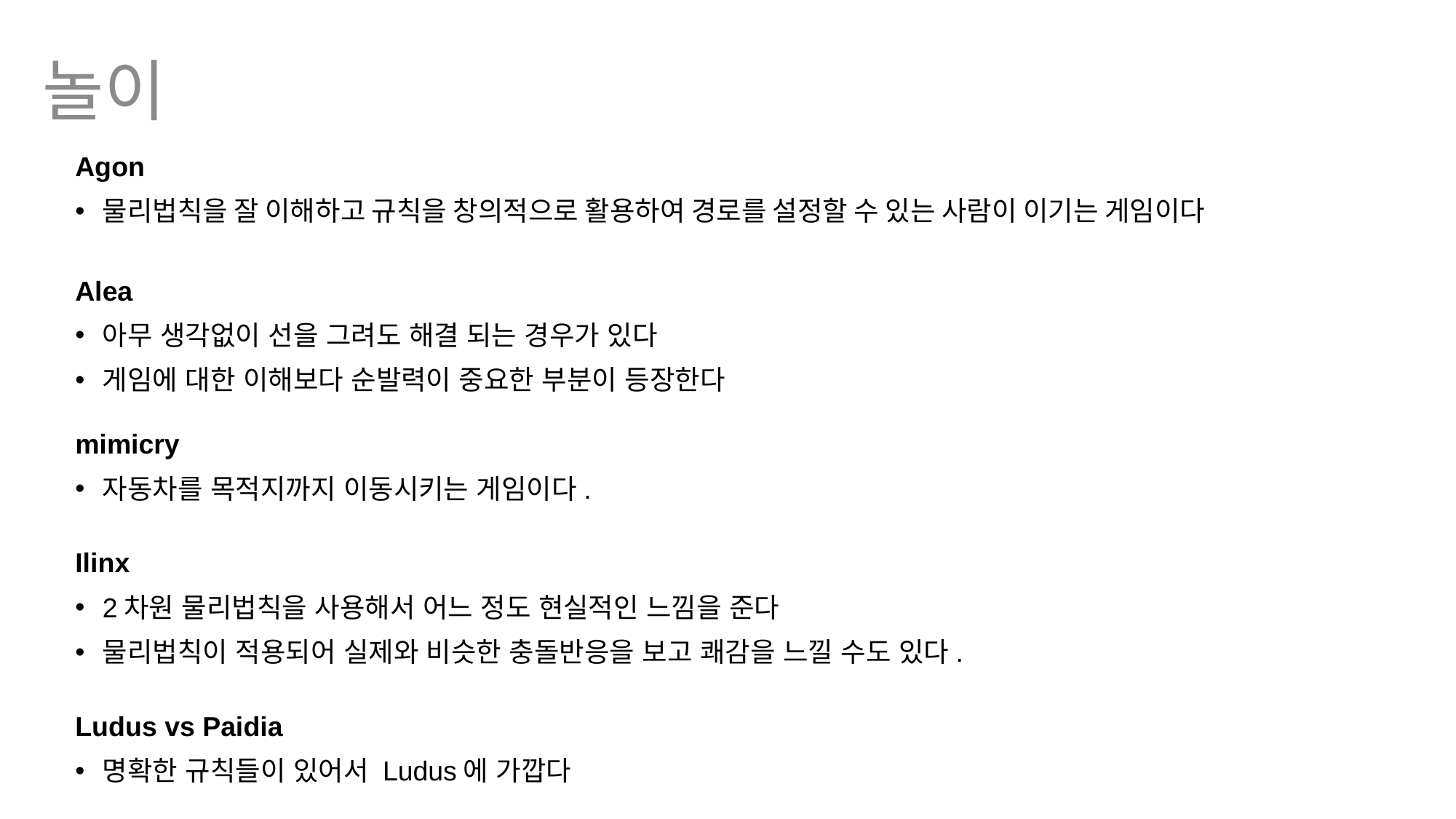

놀이
Agon
물리법칙을 잘 이해하고 규칙을 창의적으로 활용하여 경로를 설정할 수 있는 사람이 이기는 게임이다

Alea
아무 생각없이 선을 그려도 해결 되는 경우가 있다
게임에 대한 이해보다 순발력이 중요한 부분이 등장한다

mimicry
자동차를 목적지까지 이동시키는 게임이다.

Ilinx
2차원 물리법칙을 사용해서 어느 정도 현실적인 느낌을 준다
물리법칙이 적용되어 실제와 비슷한 충돌반응을 보고 쾌감을 느낄 수도 있다.

Ludus vs Paidia
명확한 규칙들이 있어서 Ludus에 가깝다